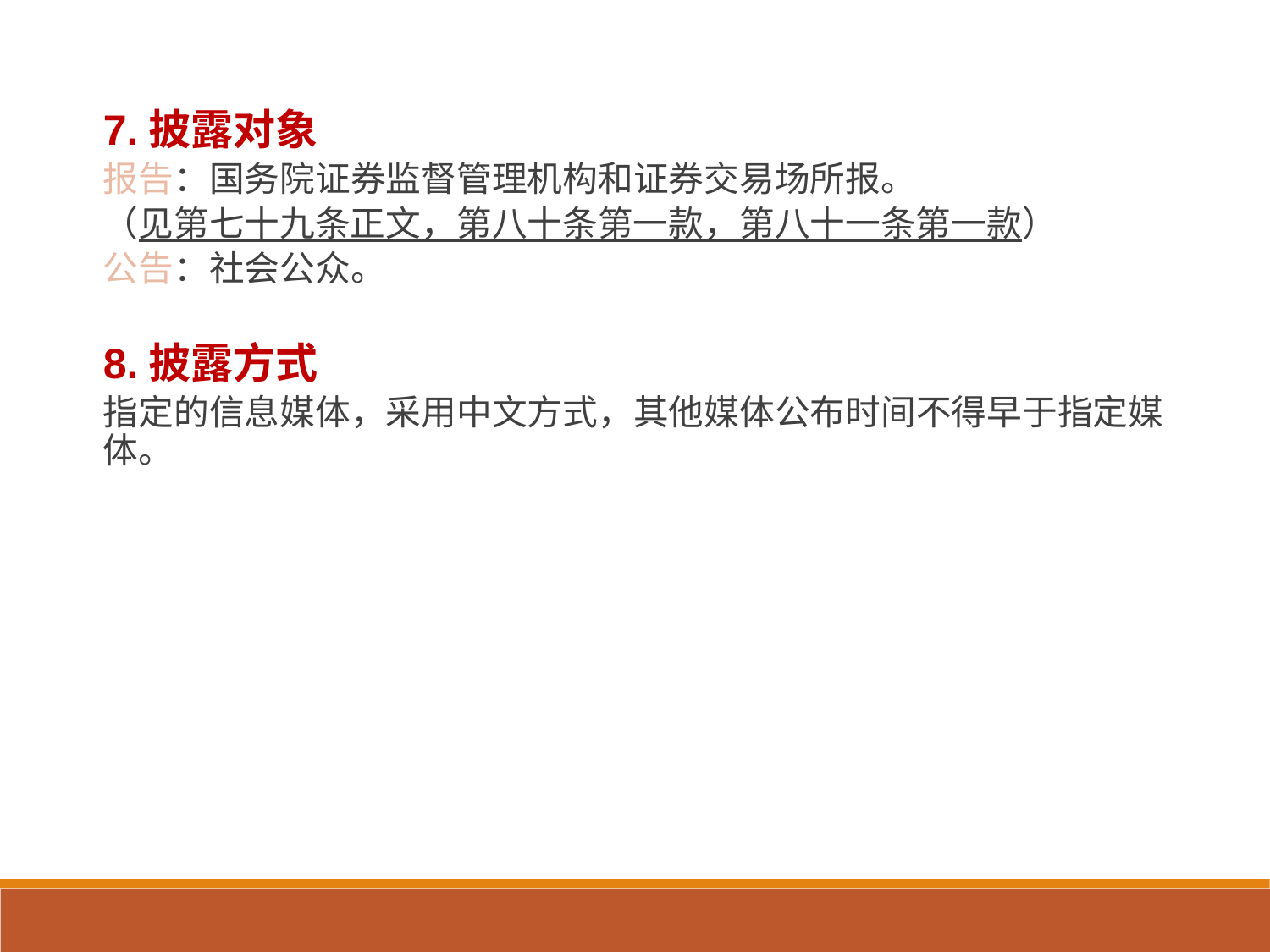

7.披露对象
报告：国务院证券监督管理机构和证券交易场所报。
（见第七十九条正文，第八十条第一款，第八十一条第一款）
公告：社会公众。

8.披露方式
指定的信息媒体，采用中文方式，其他媒体公布时间不得早于指定媒体。